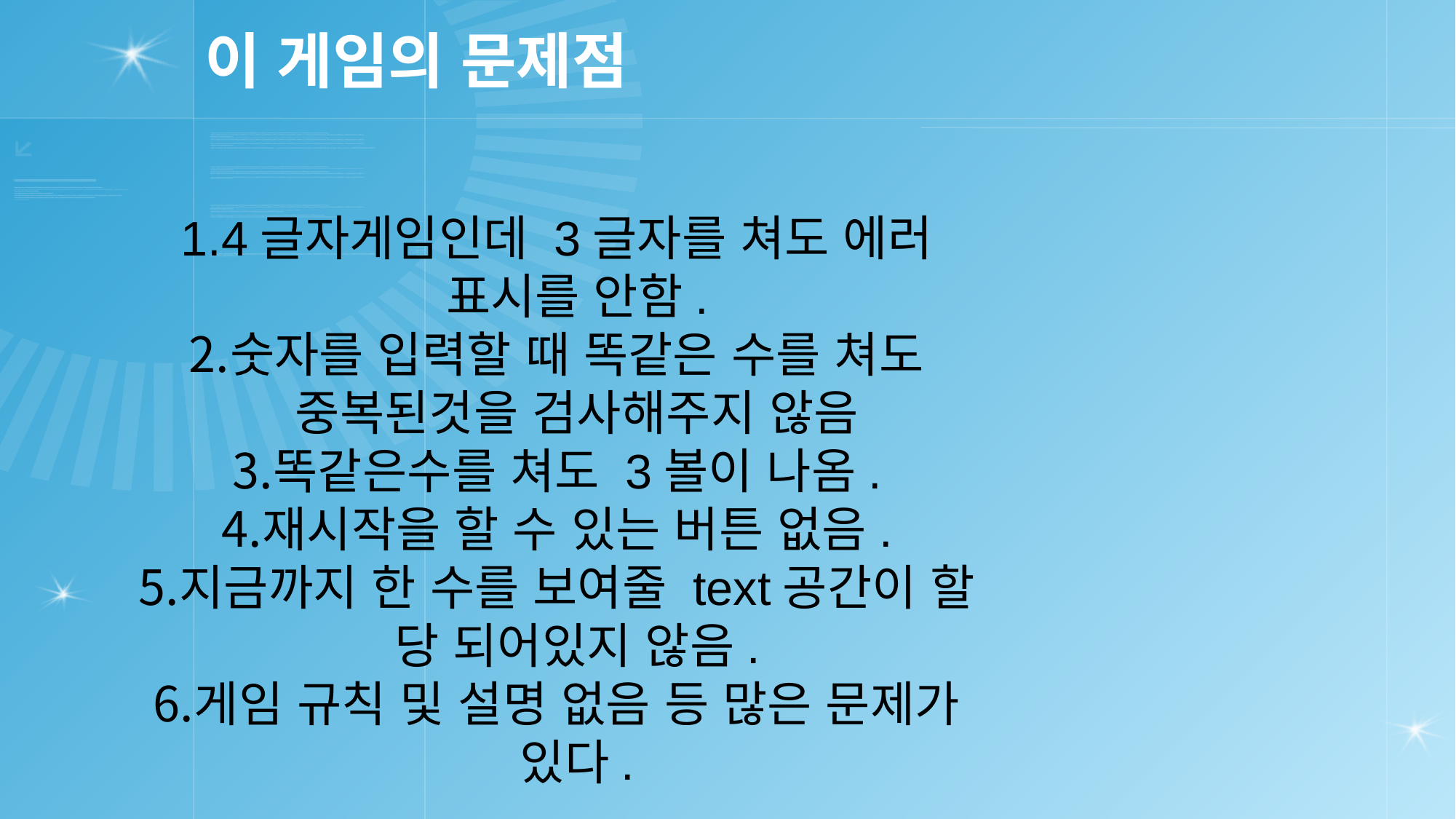

# 이 게임의 문제점
4글자게임인데 3글자를 쳐도 에러 표시를 안함.
숫자를 입력할 때 똑같은 수를 쳐도 중복된것을 검사해주지 않음
똑같은수를 쳐도 3볼이 나옴.
재시작을 할 수 있는 버튼 없음.
지금까지 한 수를 보여줄 text공간이 할 당 되어있지 않음.
게임 규칙 및 설명 없음 등 많은 문제가 있다.